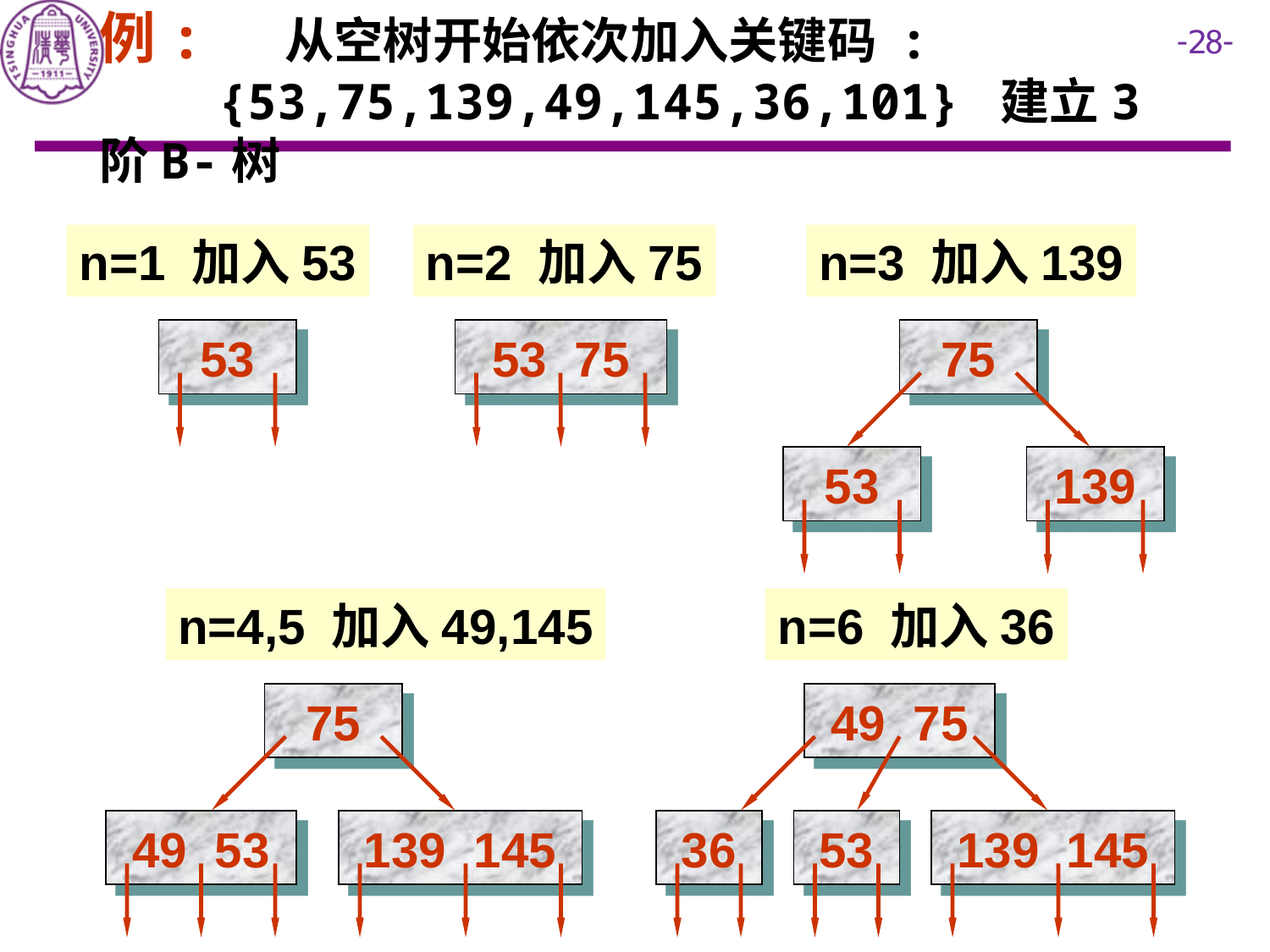

例:  从空树开始依次加入关键码 :
    {53,75,139,49,145,36,101} 建立3 阶B-树
n=1 加入53
n=2 加入75
n=3 加入139
53

53  75

75

53
139

n=4,5 加入49,145
n=6 加入36
75

49  53
139  145

49  75

36
53
139  145